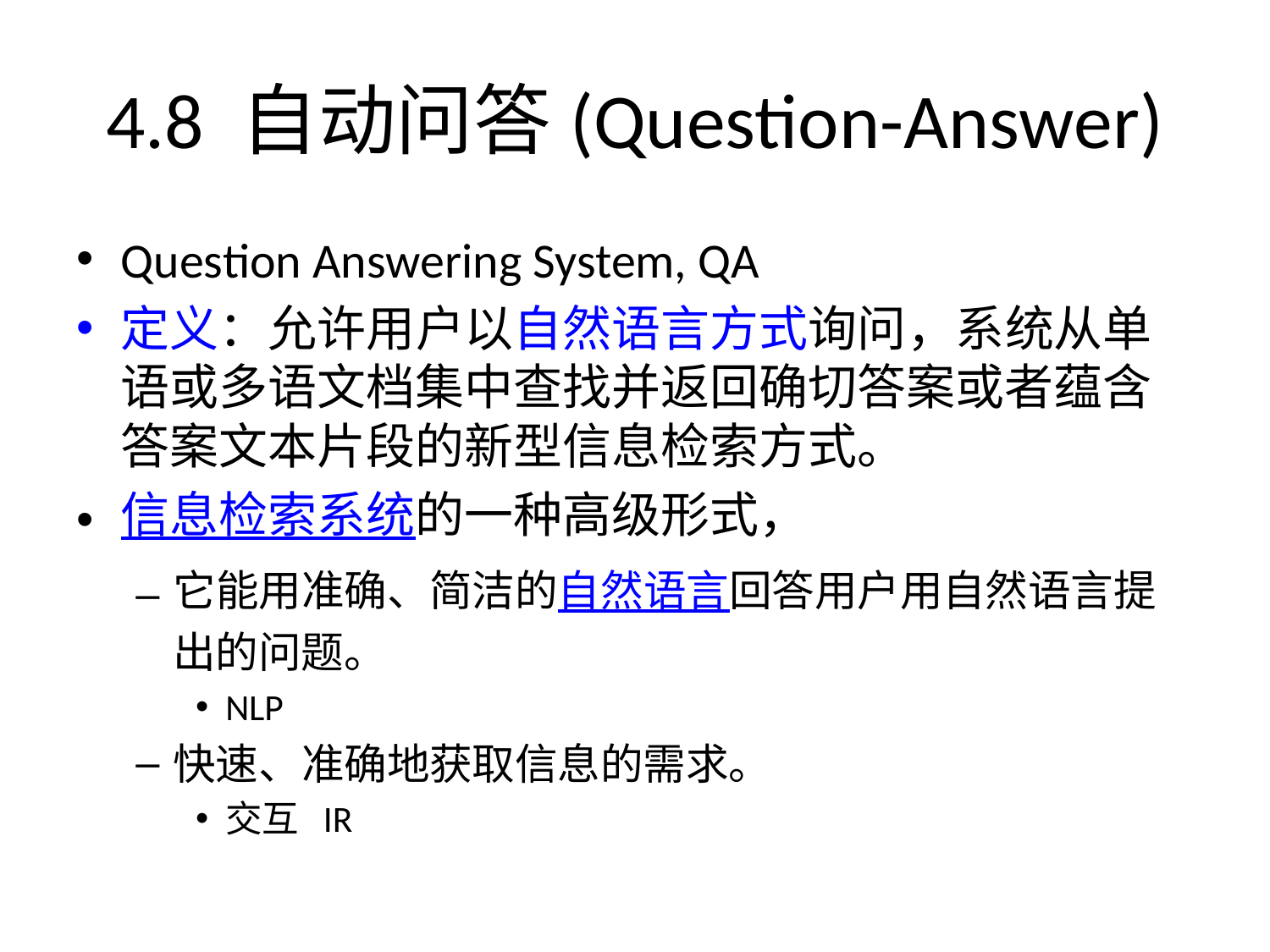

# 4.8 自动问答(Question-Answer)
Question Answering System, QA
定义：允许用户以自然语言方式询问，系统从单语或多语文档集中查找并返回确切答案或者蕴含答案文本片段的新型信息检索方式。
信息检索系统的一种高级形式，
它能用准确、简洁的自然语言回答用户用自然语言提出的问题。
NLP
快速、准确地获取信息的需求。
交互  IR